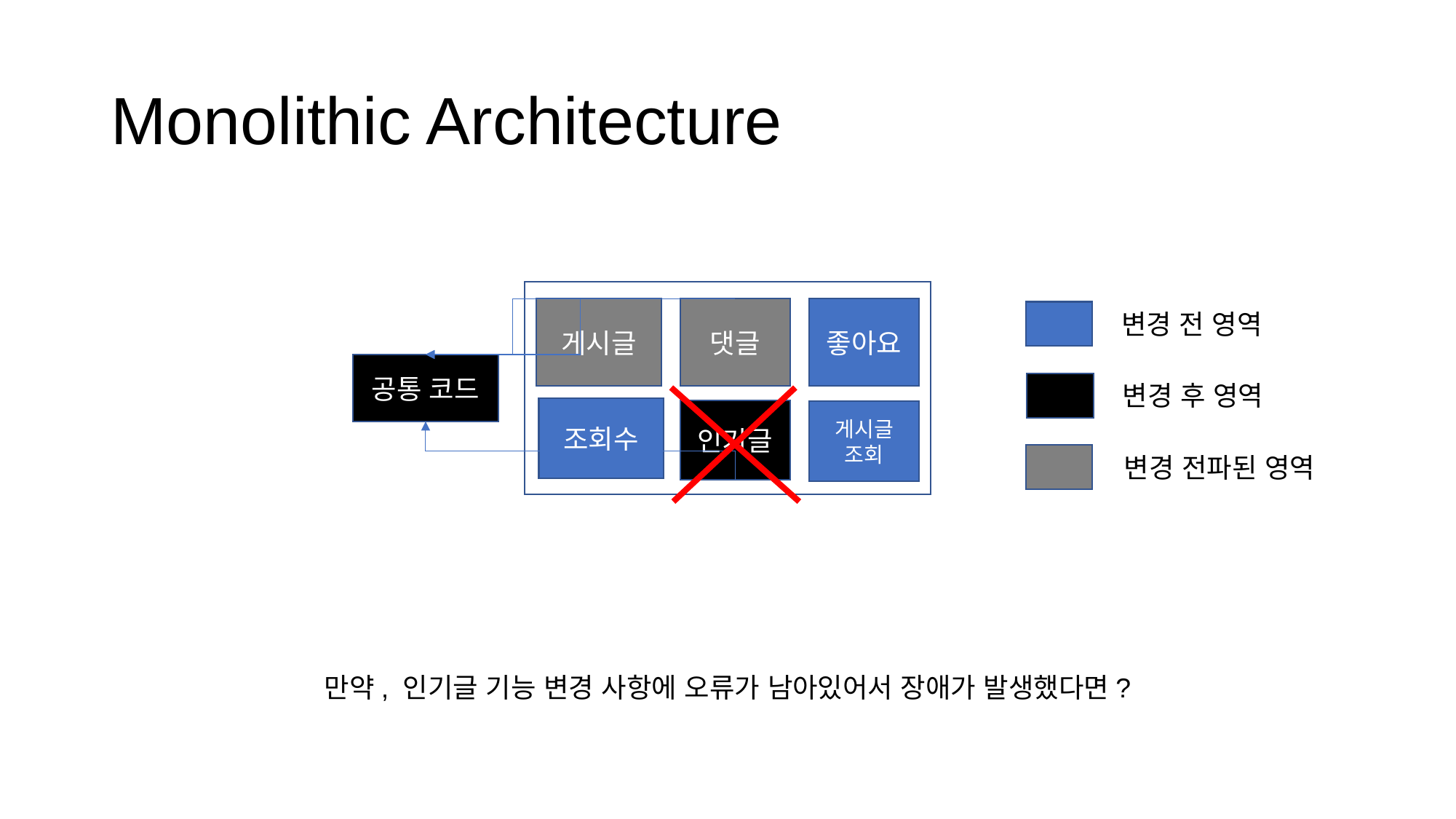

# Monolithic Architecture

게시글
댓글
좋아요

변경 전 영역
공통 코드

변경 후 영역
조회수
인기글
게시글
조회

변경 전파된 영역
만약, 인기글 기능 변경 사항에 오류가 남아있어서 장애가 발생했다면?